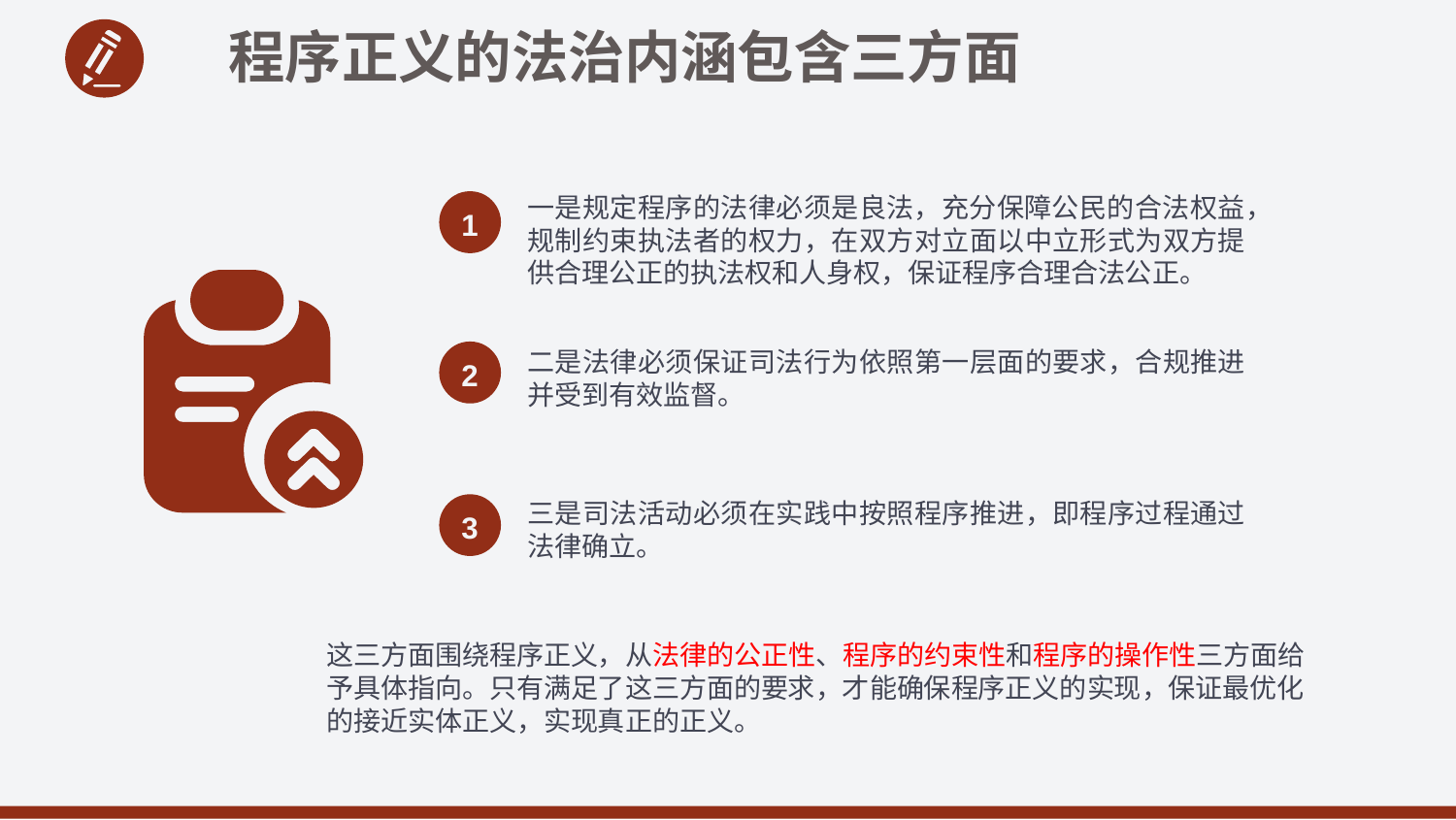

程序正义的法治内涵包含三方面

一是规定程序的法律必须是良法，充分保障公民的合法权益，规制约束执法者的权力，在双方对立面以中立形式为双方提供合理公正的执法权和人身权，保证程序合理合法公正。
1

二是法律必须保证司法行为依照第一层面的要求，合规推进并受到有效监督。
2

三是司法活动必须在实践中按照程序推进，即程序过程通过法律确立。
3
这三方面围绕程序正义，从法律的公正性、程序的约束性和程序的操作性三方面给予具体指向。只有满足了这三方面的要求，才能确保程序正义的实现，保证最优化的接近实体正义，实现真正的正义。